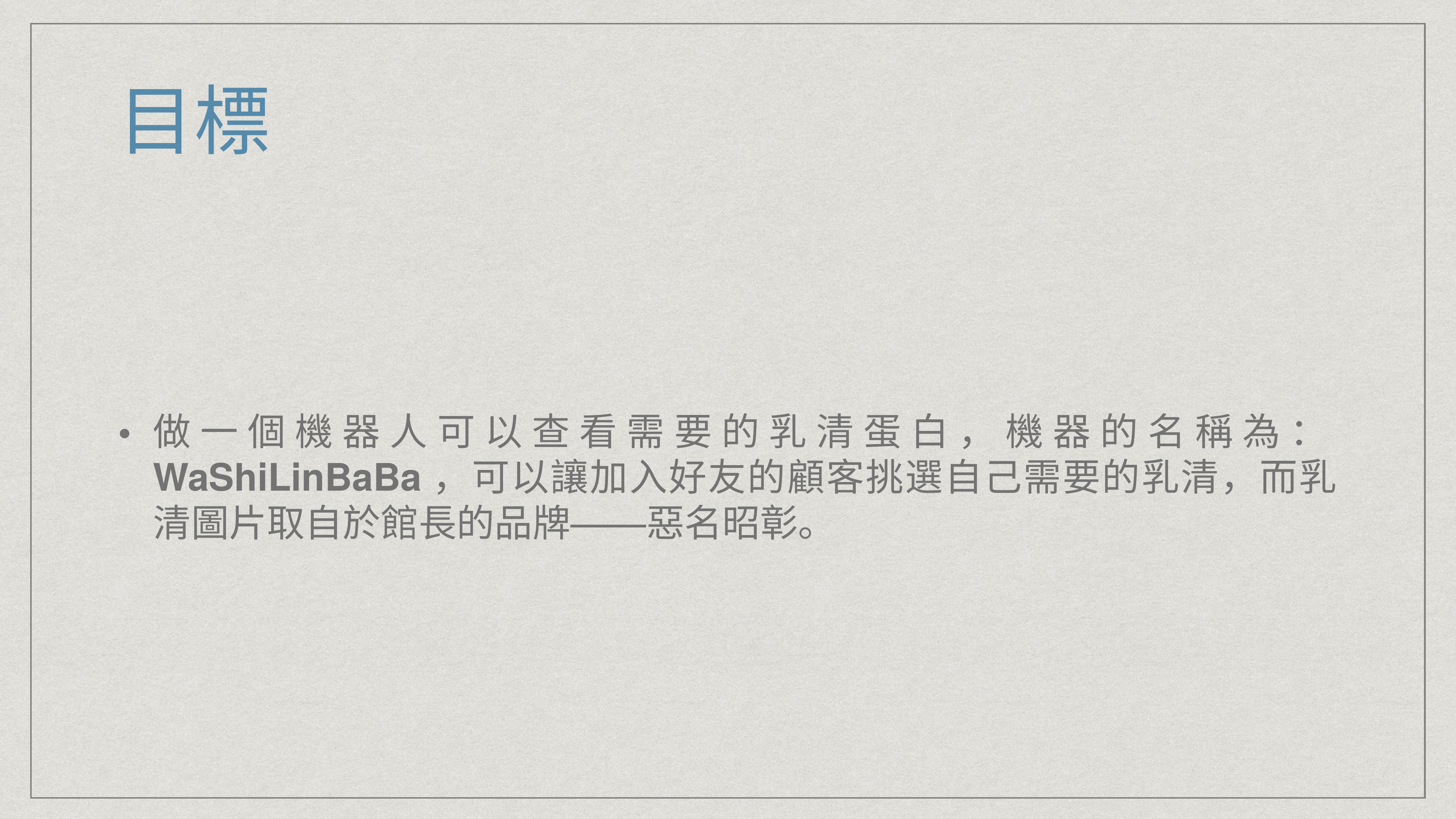

# 目標
做一個機器人可以查看需要的乳清蛋白，機器的名稱為：WaShiLinBaBa，可以讓加入好友的顧客挑選自己需要的乳清，而乳清圖片取自於館長的品牌——惡名昭彰。